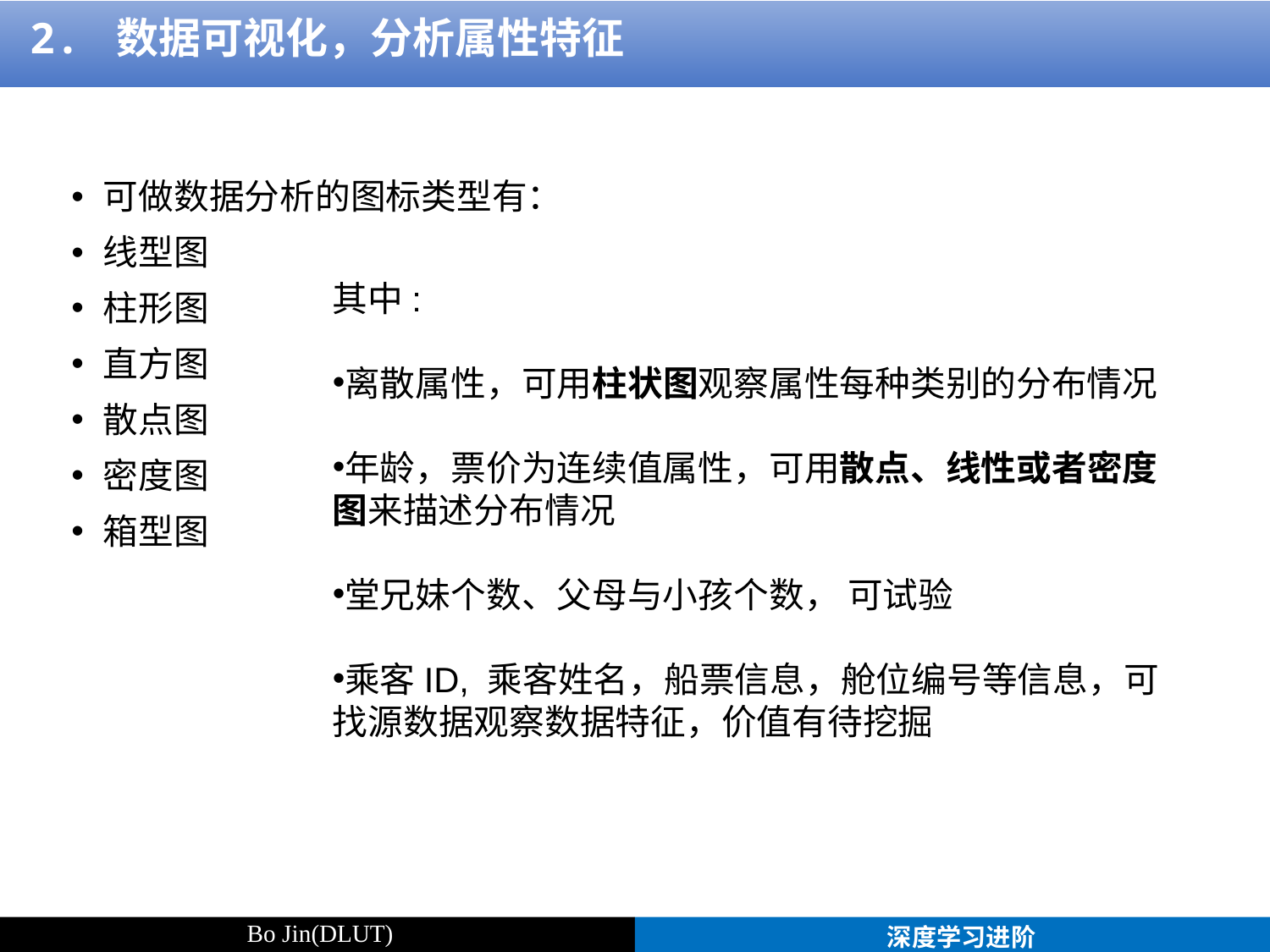

2. 数据可视化，分析属性特征
可做数据分析的图标类型有：
线型图
柱形图
直方图
散点图
密度图
箱型图
其中:
离散属性，可用柱状图观察属性每种类别的分布情况
年龄，票价为连续值属性，可用散点、线性或者密度图来描述分布情况
堂兄妹个数、父母与小孩个数， 可试验
乘客ID, 乘客姓名，船票信息，舱位编号等信息，可找源数据观察数据特征，价值有待挖掘
Bo Jin(DLUT)
深度学习进阶